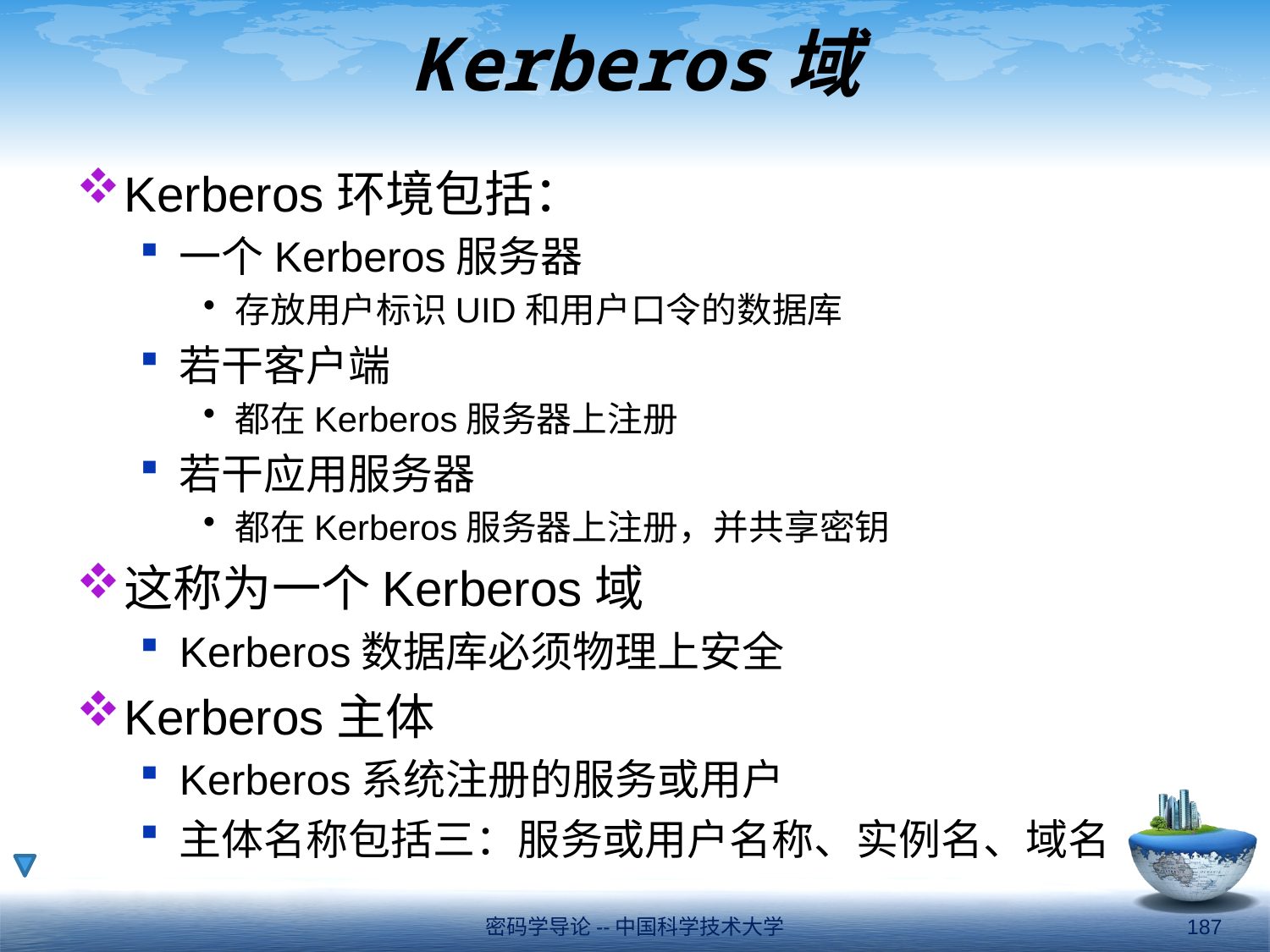

# Kerberos域
Kerberos环境包括：
一个Kerberos服务器
存放用户标识UID和用户口令的数据库
若干客户端
都在Kerberos服务器上注册
若干应用服务器
都在Kerberos服务器上注册，并共享密钥
这称为一个Kerberos域
Kerberos数据库必须物理上安全
Kerberos主体
Kerberos系统注册的服务或用户
主体名称包括三：服务或用户名称、实例名、域名

密码学导论--中国科学技术大学
187